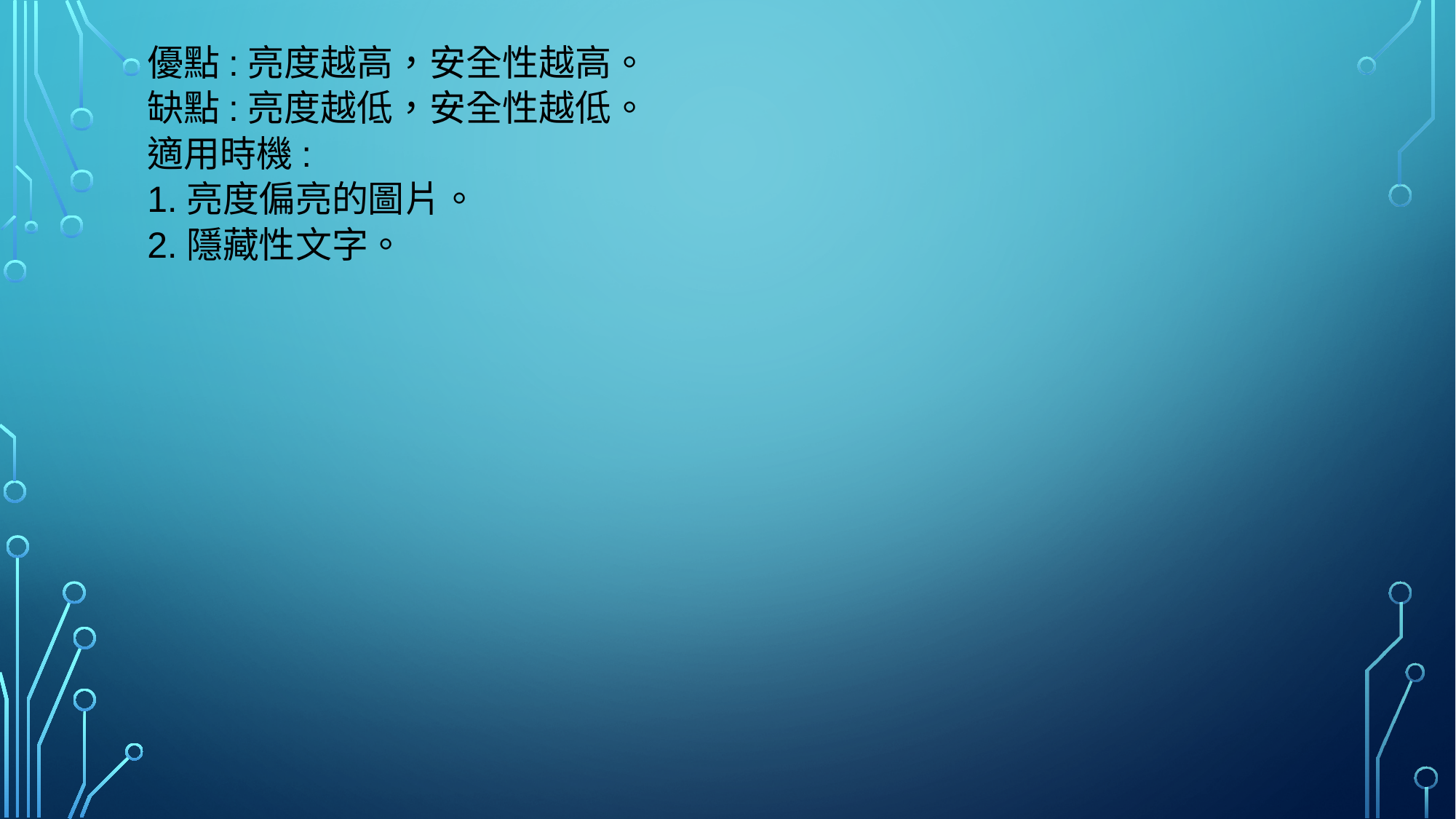

優點:亮度越高，安全性越高。
缺點:亮度越低，安全性越低。
適用時機:
1.亮度偏亮的圖片。
2.隱藏性文字。